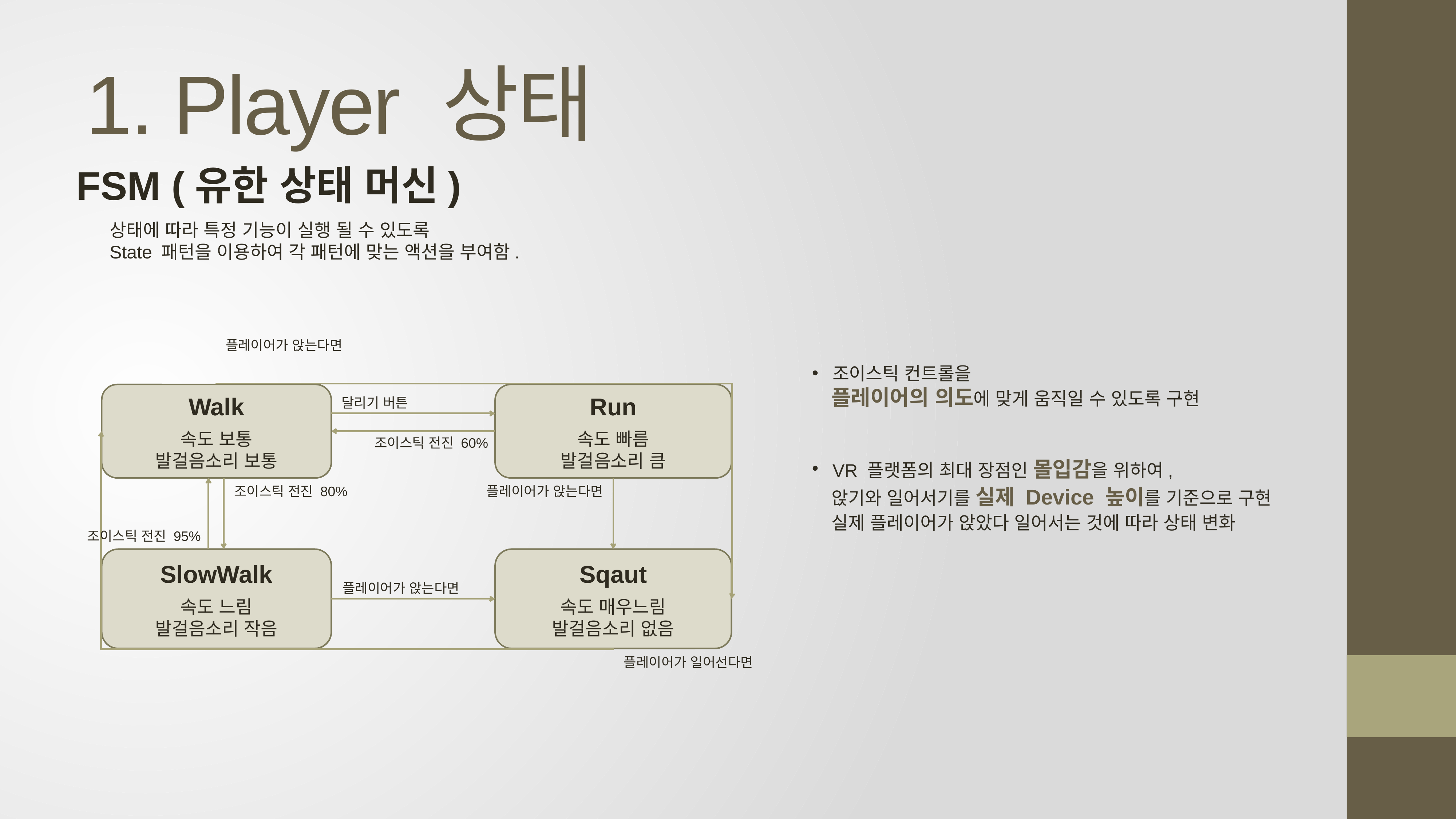

# 1. Player 상태
FSM (유한 상태 머신)
상태에 따라 특정 기능이 실행 될 수 있도록
State 패턴을 이용하여 각 패턴에 맞는 액션을 부여함.
플레이어가 앉는다면
조이스틱 컨트롤을
    플레이어의 의도에 맞게 움직일 수 있도록 구현

VR 플랫폼의 최대 장점인 몰입감을 위하여,
   앉기와 일어서기를 실제 Device 높이를 기준으로 구현
   실제 플레이어가 앉았다 일어서는 것에 따라 상태 변화
Walk

속도 보통
발걸음소리 보통
Run

속도 빠름
발걸음소리 큼
달리기 버튼
조이스틱 전진 60%
조이스틱 전진 80%
플레이어가 앉는다면
조이스틱 전진 95%
SlowWalk

속도 느림
발걸음소리 작음
Sqaut

속도 매우느림
발걸음소리 없음
플레이어가 앉는다면
플레이어가 일어선다면